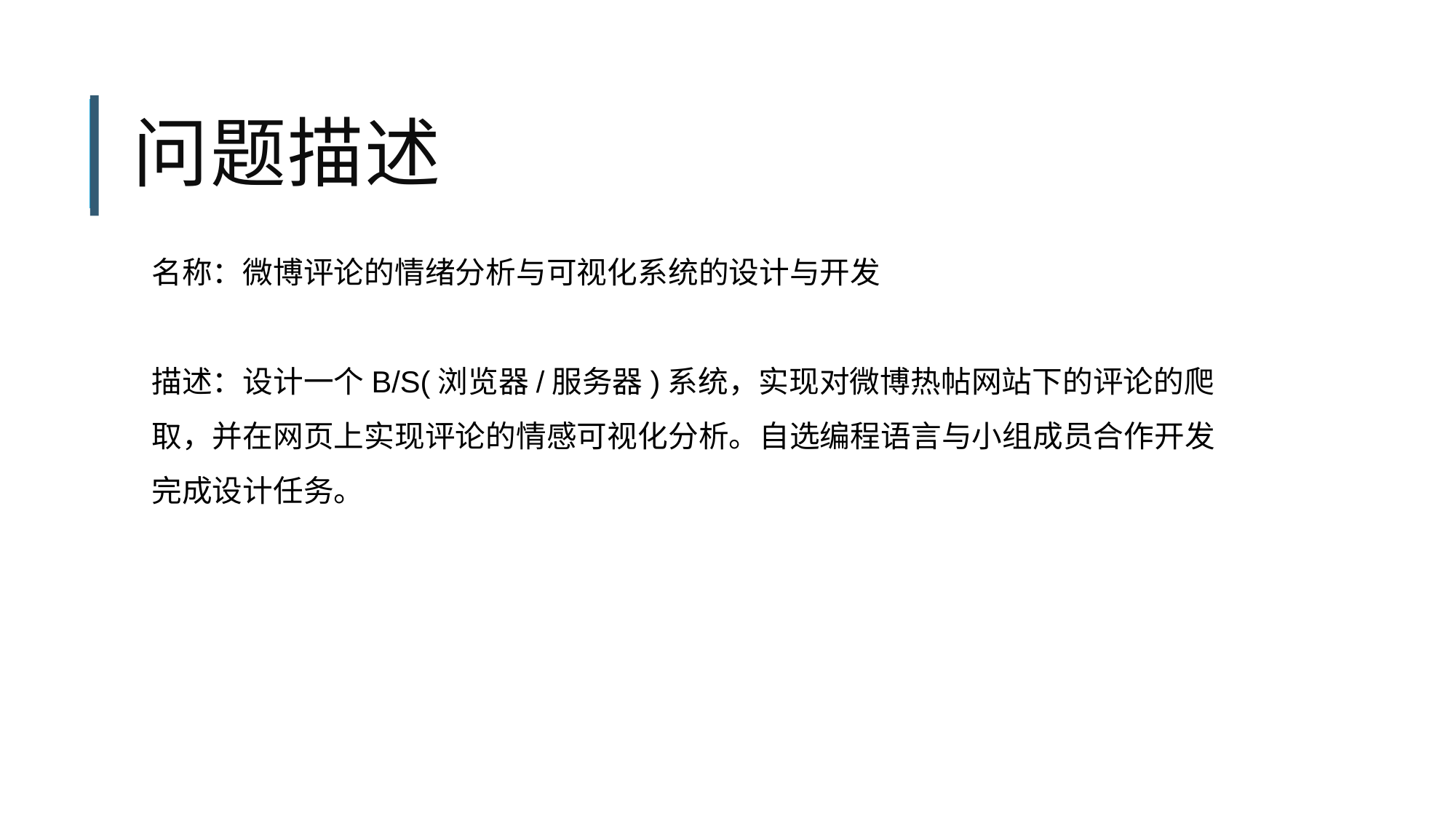

# 问题描述

名称：微博评论的情绪分析与可视化系统的设计与开发

描述：设计一个B/S(浏览器/服务器)系统，实现对微博热帖网站下的评论的爬取，并在网页上实现评论的情感可视化分析。自选编程语言与小组成员合作开发完成设计任务。